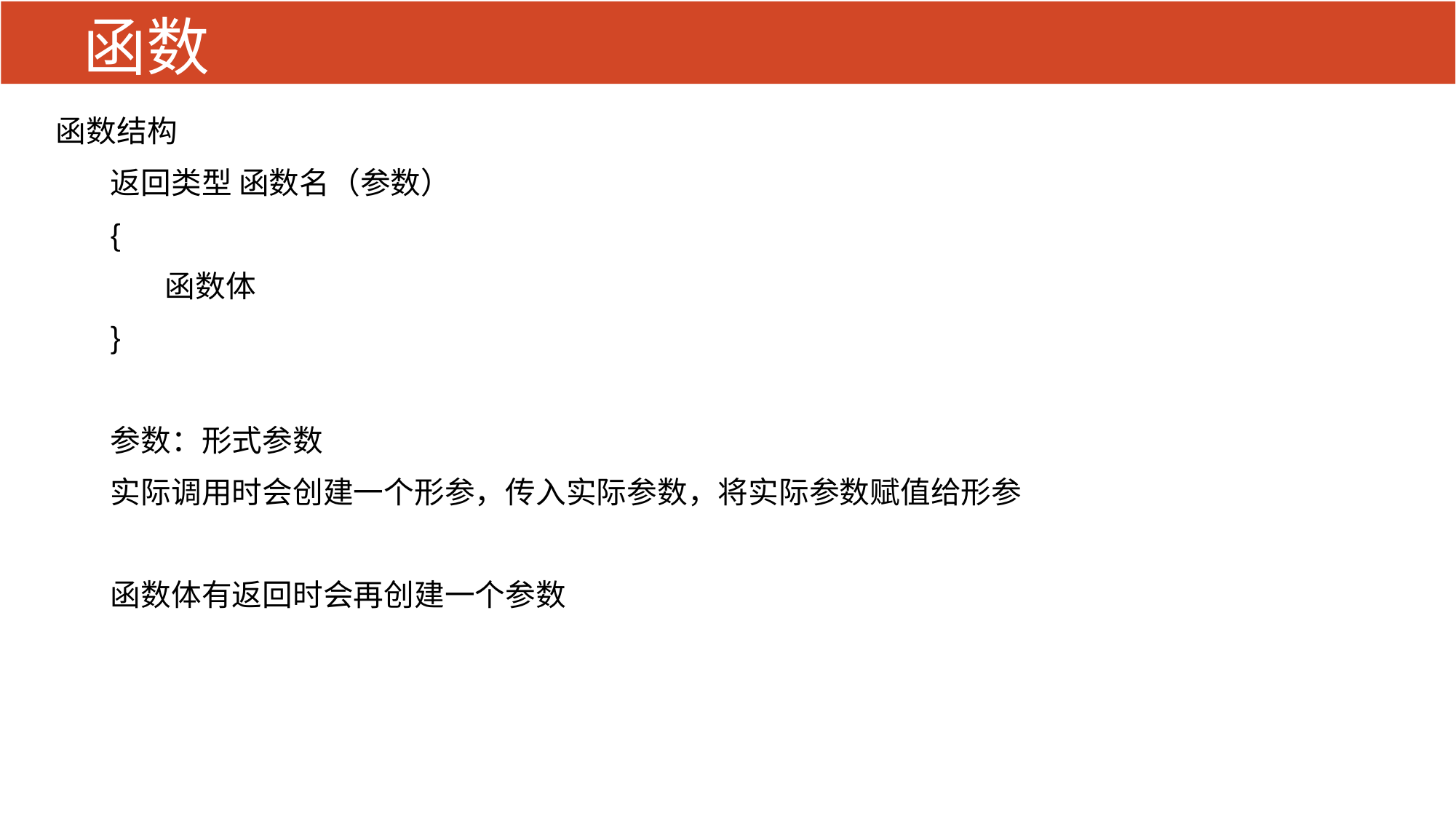

# 函数
函数结构
返回类型 函数名（参数）
{
函数体
}

参数：形式参数
实际调用时会创建一个形参，传入实际参数，将实际参数赋值给形参

函数体有返回时会再创建一个参数